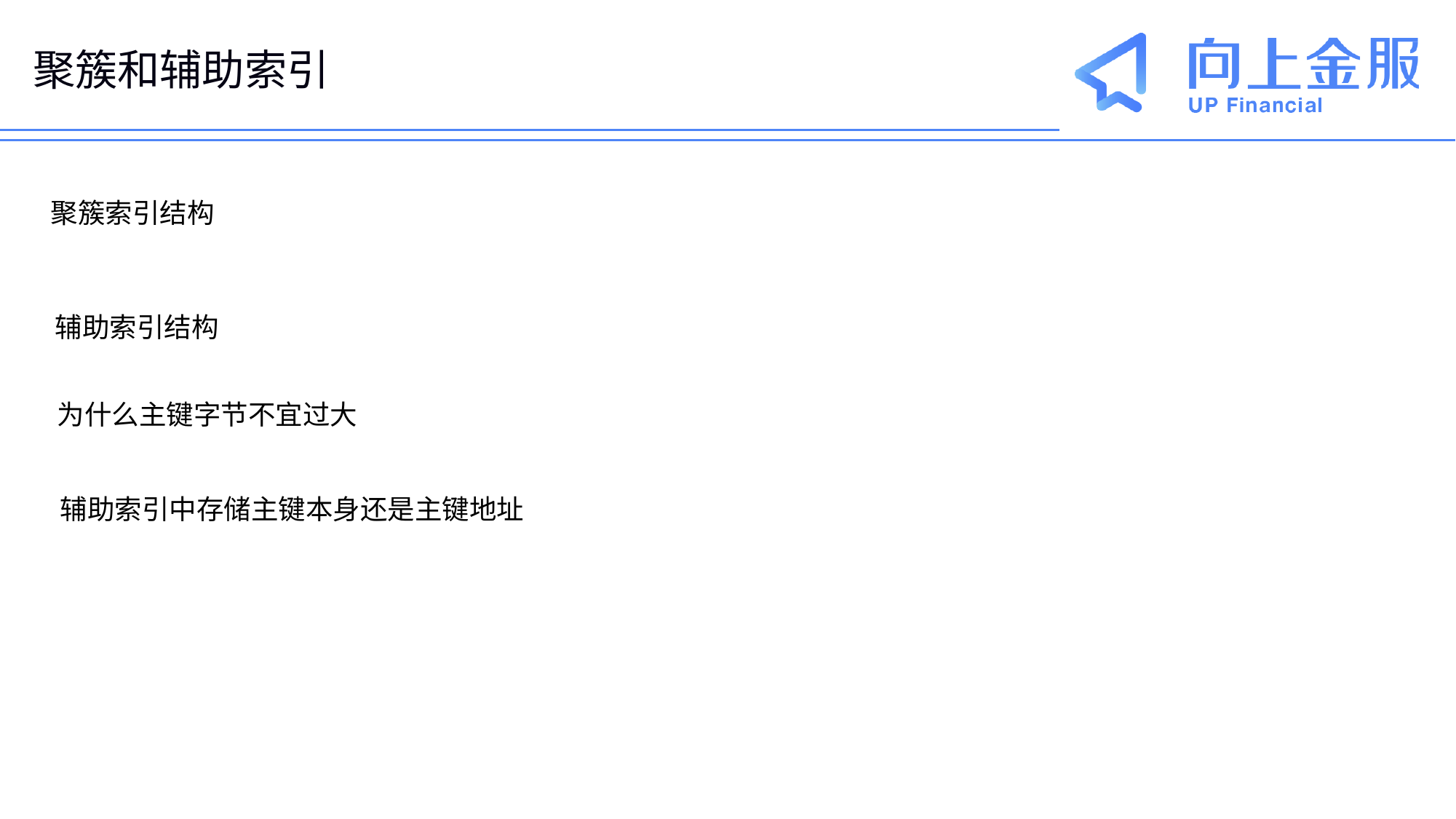

# 聚簇和辅助索引
聚簇索引结构
辅助索引结构
为什么主键字节不宜过大
辅助索引中存储主键本身还是主键地址